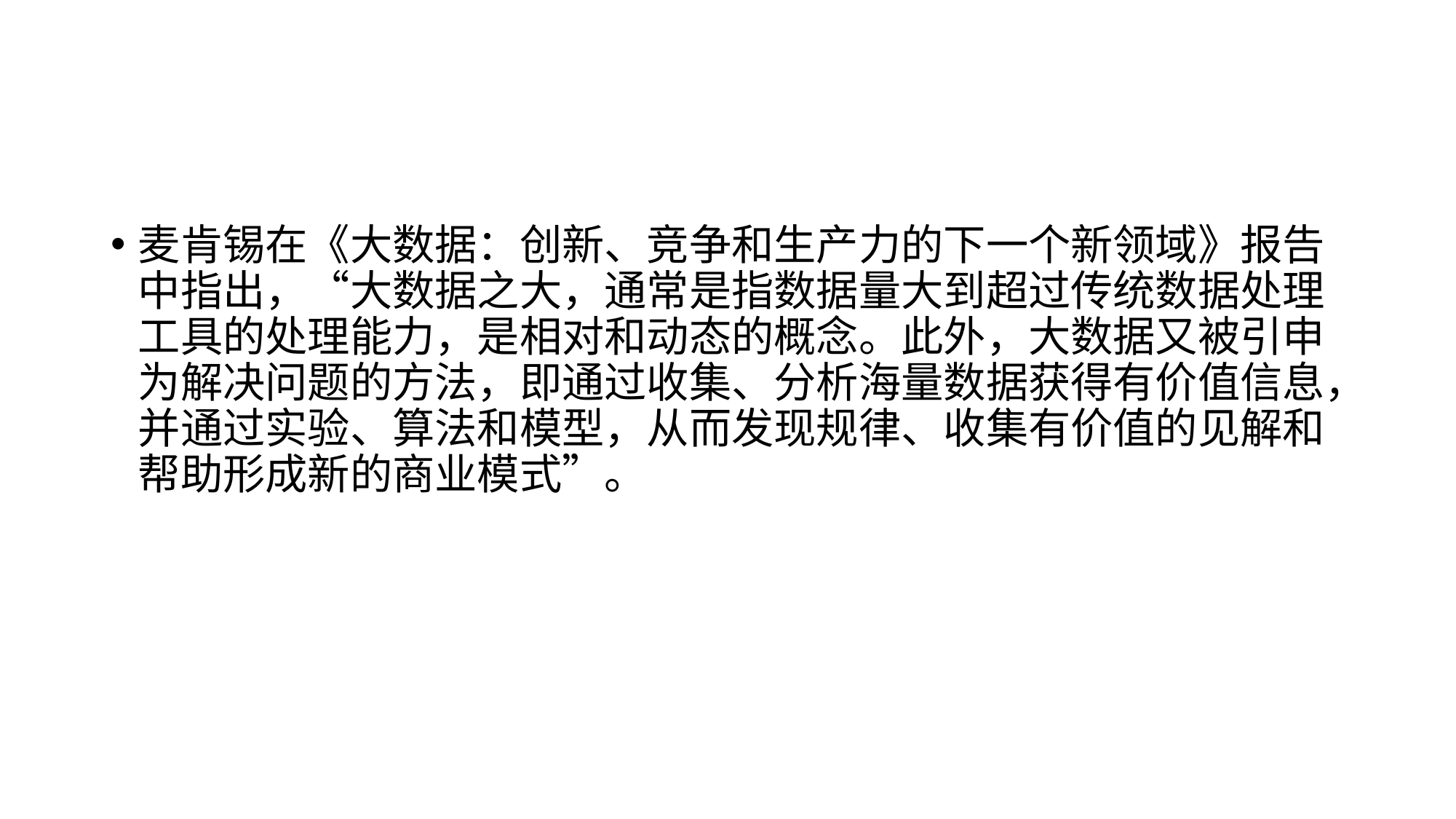

#
麦肯锡在《大数据：创新、竞争和生产力的下一个新领域》报告中指出，“大数据之大，通常是指数据量大到超过传统数据处理工具的处理能力，是相对和动态的概念。此外，大数据又被引申为解决问题的方法，即通过收集、分析海量数据获得有价值信息，并通过实验、算法和模型，从而发现规律、收集有价值的见解和帮助形成新的商业模式”。